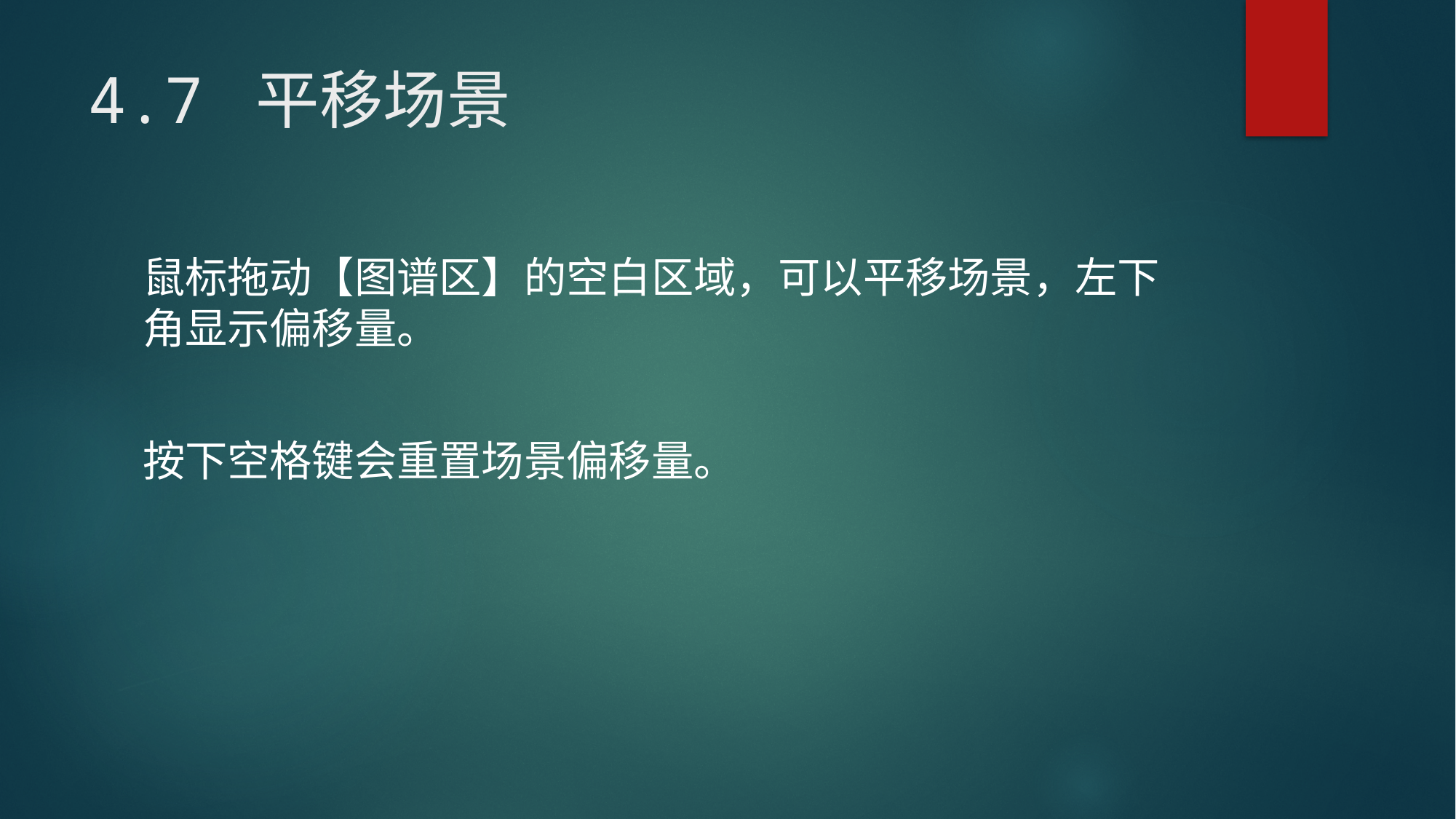

# 4.7 平移场景
鼠标拖动【图谱区】的空白区域，可以平移场景，左下角显示偏移量。

按下空格键会重置场景偏移量。